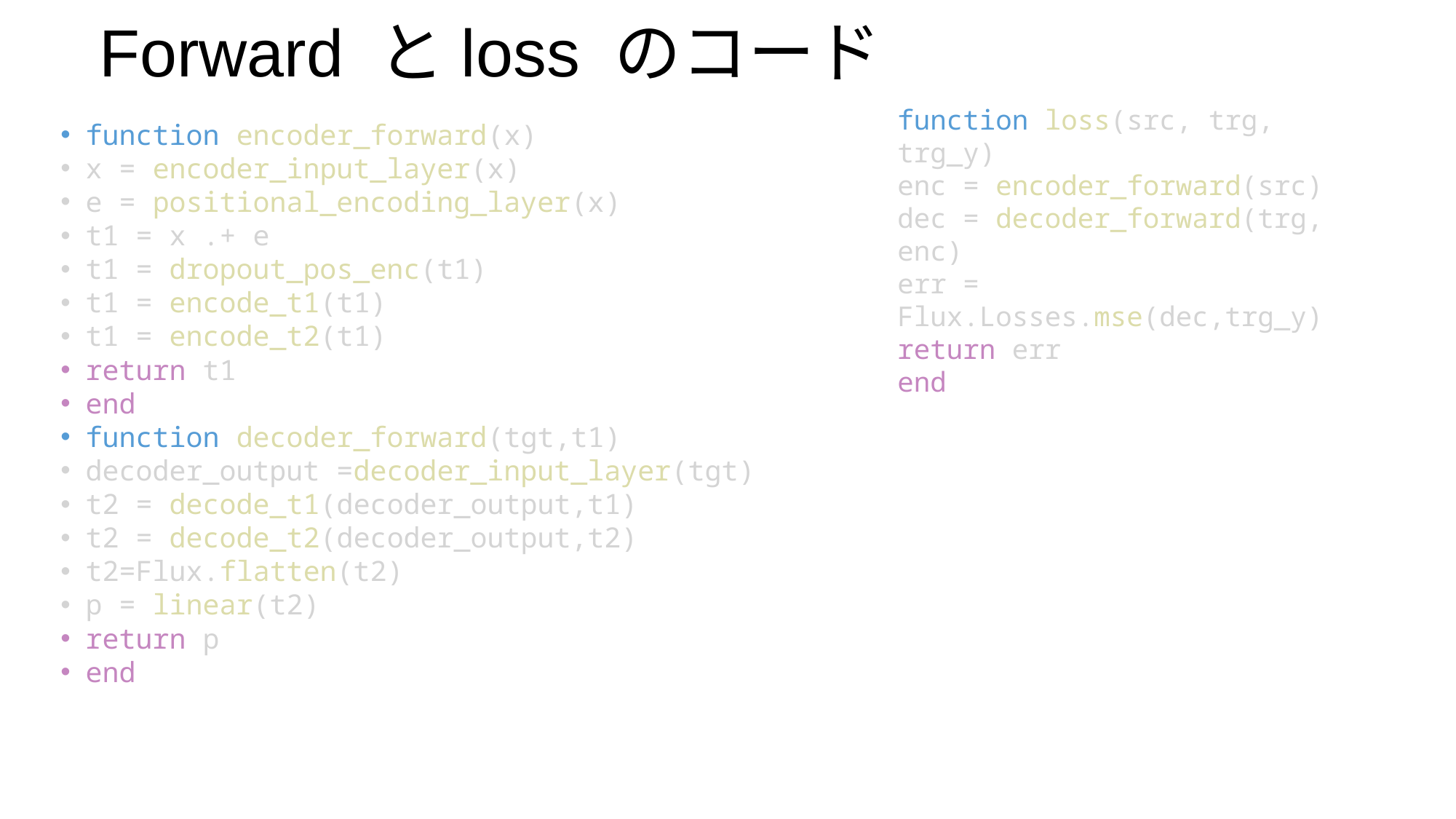

# Forward とloss のコード
function loss(src, trg, trg_y)
enc = encoder_forward(src)
dec = decoder_forward(trg, enc)
err = Flux.Losses.mse(dec,trg_y)
return err
end

function encoder_forward(x)
x = encoder_input_layer(x)
e = positional_encoding_layer(x)
t1 = x .+ e
t1 = dropout_pos_enc(t1)
t1 = encode_t1(t1)
t1 = encode_t2(t1)
return t1
end
function decoder_forward(tgt,t1)
decoder_output =decoder_input_layer(tgt)
t2 = decode_t1(decoder_output,t1)
t2 = decode_t2(decoder_output,t2)
t2=Flux.flatten(t2)
p = linear(t2)
return p
end